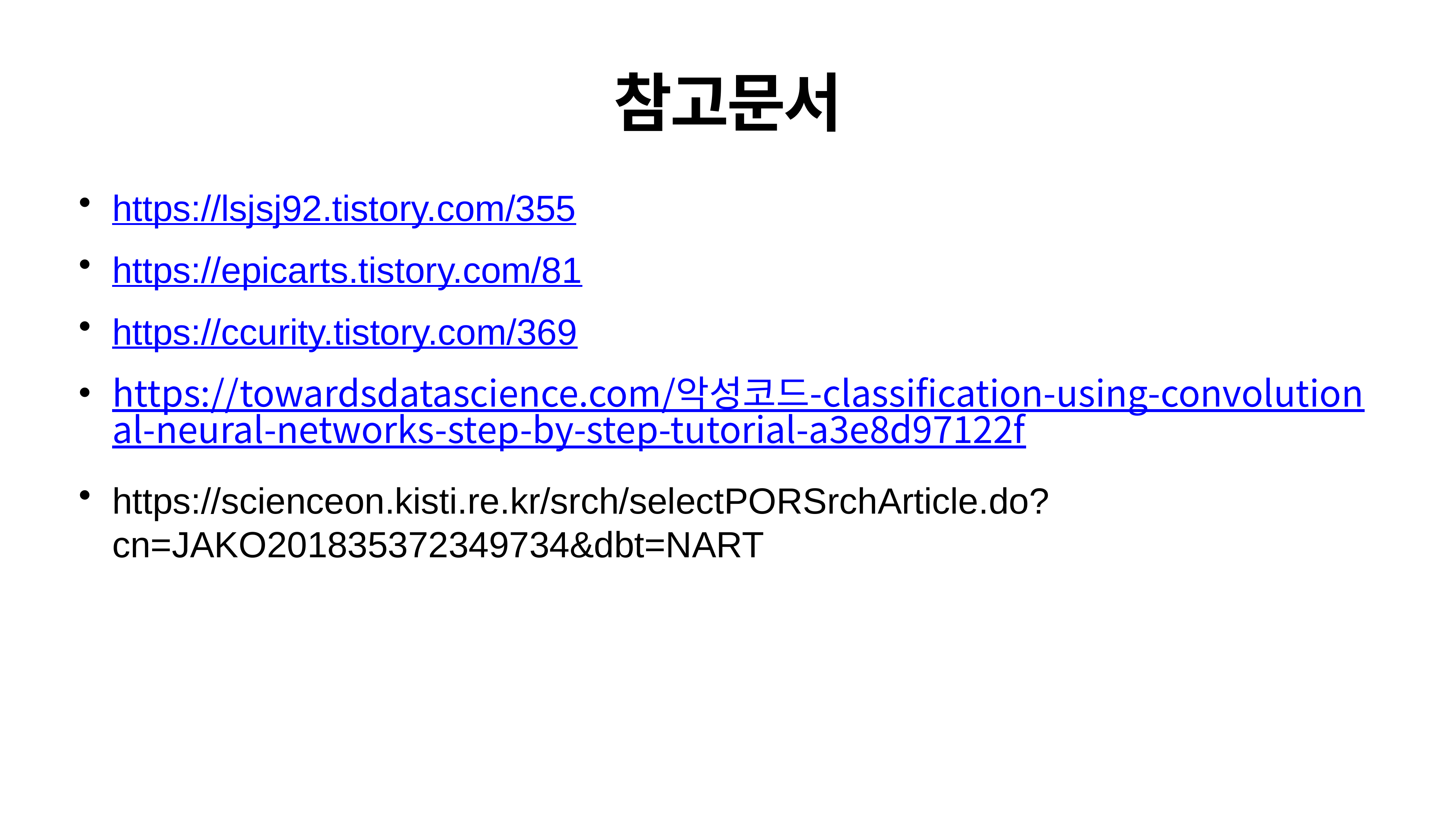

# 참고문서
https://lsjsj92.tistory.com/355
https://epicarts.tistory.com/81
https://ccurity.tistory.com/369
https://towardsdatascience.com/악성코드-classification-using-convolutional-neural-networks-step-by-step-tutorial-a3e8d97122f
https://scienceon.kisti.re.kr/srch/selectPORSrchArticle.do?cn=JAKO201835372349734&dbt=NART